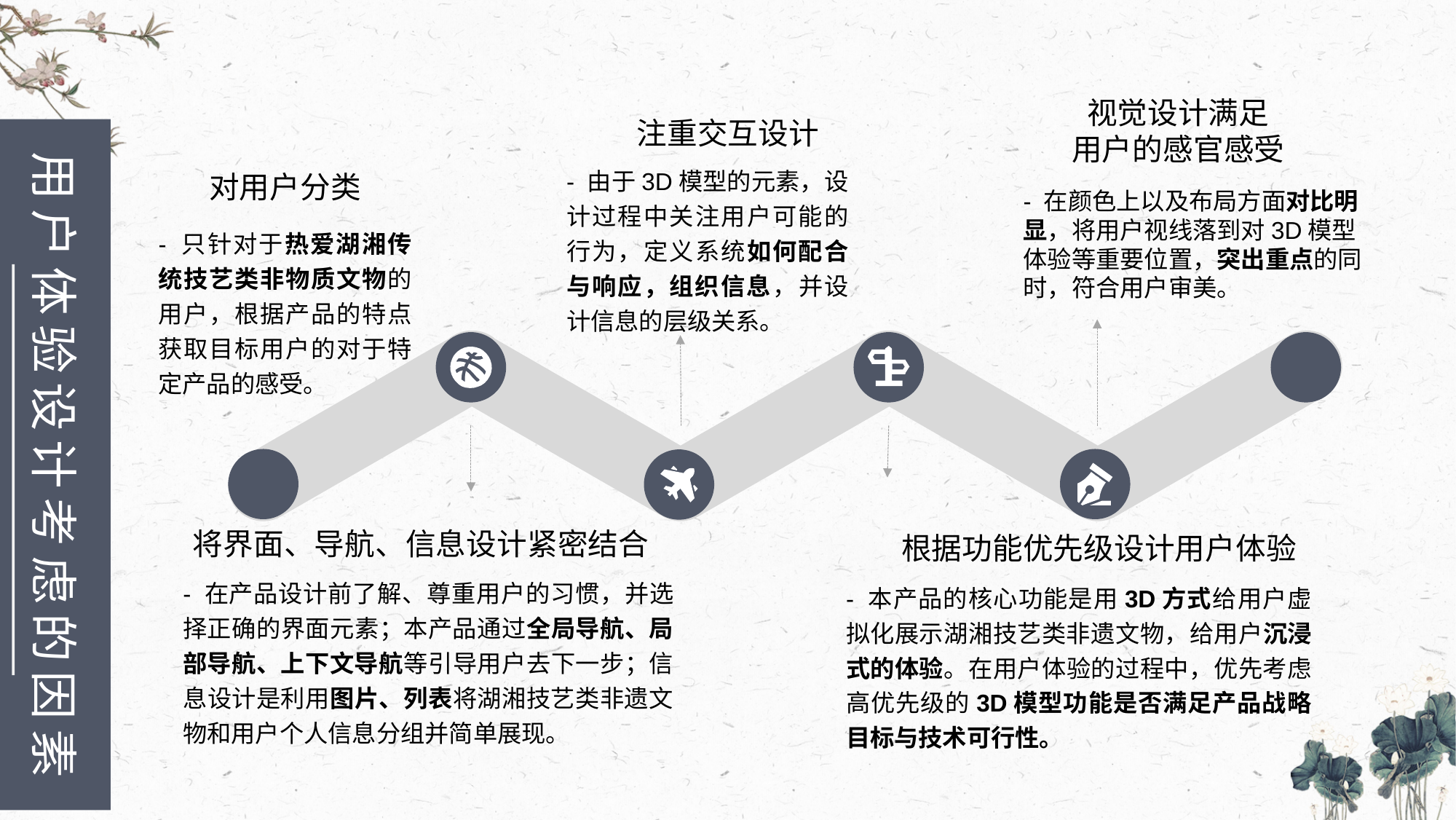

视觉设计满足
用户的感官感受
注重交互设计
- 由于3D模型的元素，设计过程中关注用户可能的行为，定义系统如何配合与响应，组织信息，并设计信息的层级关系。
对用户分类
- 只针对于热爱湖湘传统技艺类非物质文物的用户，根据产品的特点获取目标用户的对于特定产品的感受。

将界面、导航、信息设计紧密结合
- 在产品设计前了解、尊重用户的习惯，并选择正确的界面元素；本产品通过全局导航、局部导航、上下文导航等引导用户去下一步；信息设计是利用图片、列表将湖湘技艺类非遗文物和用户个人信息分组并简单展现。
根据功能优先级设计用户体验
- 本产品的核心功能是用3D方式给用户虚拟化展示湖湘技艺类非遗文物，给用户沉浸式的体验。在用户体验的过程中，优先考虑高优先级的3D模型功能是否满足产品战略目标与技术可行性。
用户体验设计考虑的因素

- 在颜色上以及布局方面对比明显，将用户视线落到对3D模型体验等重要位置，突出重点的同时，符合用户审美。